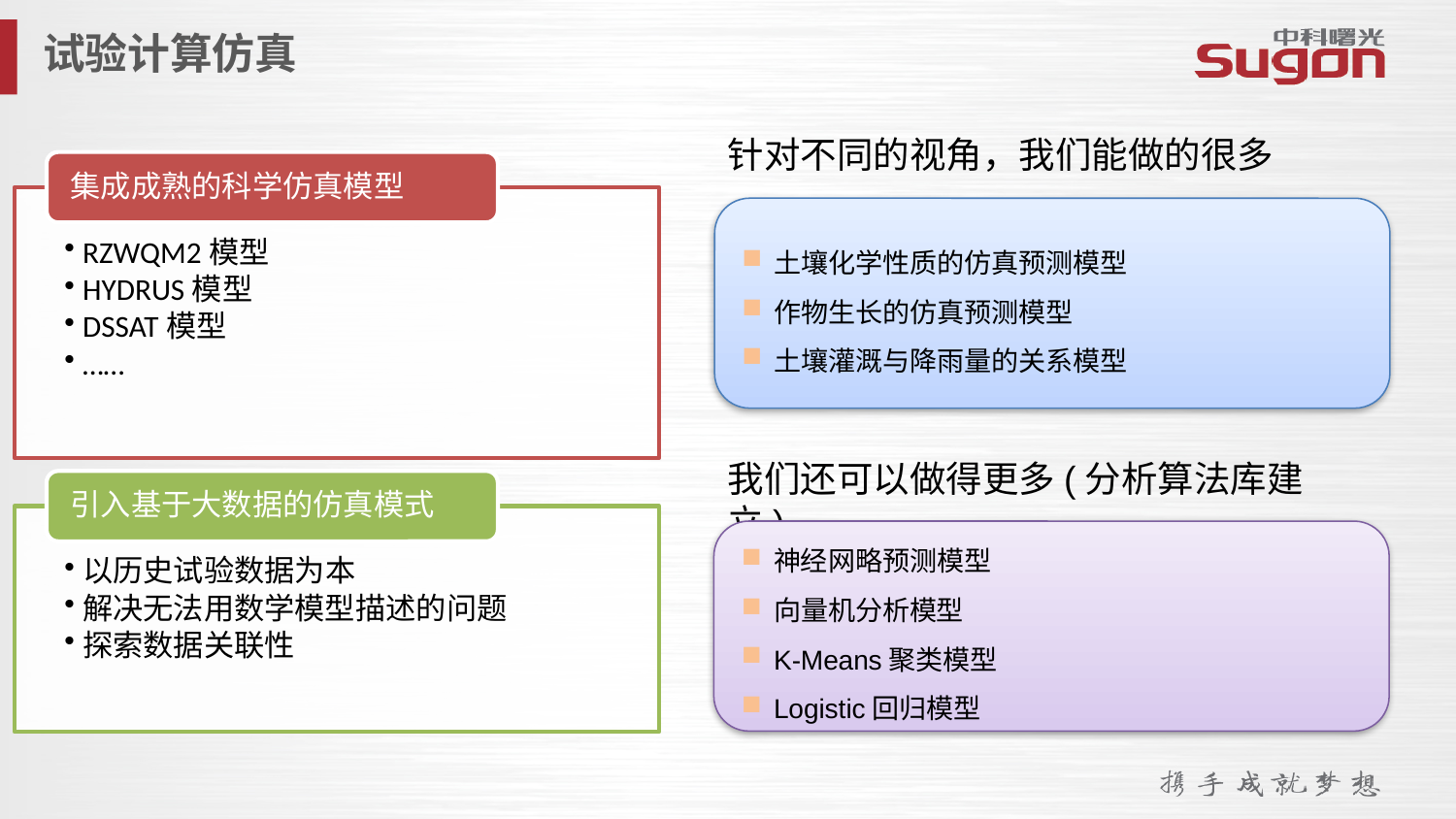

试验计算仿真

针对不同的视角，我们能做的很多

我们还可以做得更多(分析算法库建立)

RZWQM2模型
HYDRUS模型
DSSAT模型
……
集成成熟的科学仿真模型
以历史试验数据为本
解决无法用数学模型描述的问题
探索数据关联性
引入基于大数据的仿真模式

土壤化学性质的仿真预测模型
作物生长的仿真预测模型
土壤灌溉与降雨量的关系模型
神经网略预测模型
向量机分析模型
K-Means聚类模型
Logistic回归模型